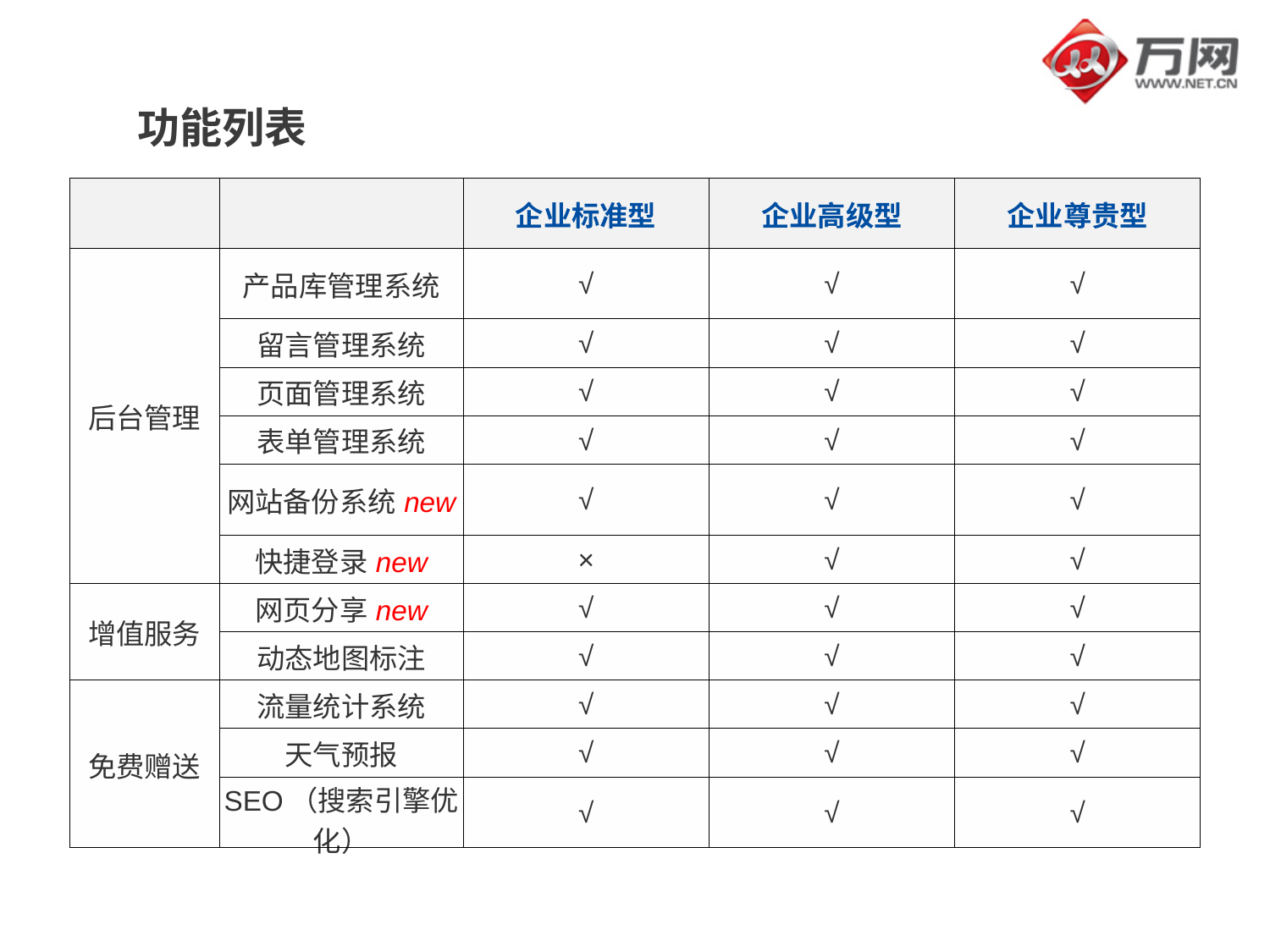

# 功能列表
|  |  | 企业标准型 | 企业高级型 | 企业尊贵型 |
| --- | --- | --- | --- | --- |
| 后台管理 | 产品库管理系统 | √ | √ | √ |
|  | 留言管理系统 | √ | √ | √ |
|  | 页面管理系统 | √ | √ | √ |
|  | 表单管理系统 | √ | √ | √ |
|  | 网站备份系统new | √ | √ | √ |
|  | 快捷登录new | × | √ | √ |
| 增值服务 | 网页分享new | √ | √ | √ |
|  | 动态地图标注 | √ | √ | √ |
| 免费赠送 | 流量统计系统 | √ | √ | √ |
|  | 天气预报 | √ | √ | √ |
|  | SEO（搜索引擎优化） | √ | √ | √ |